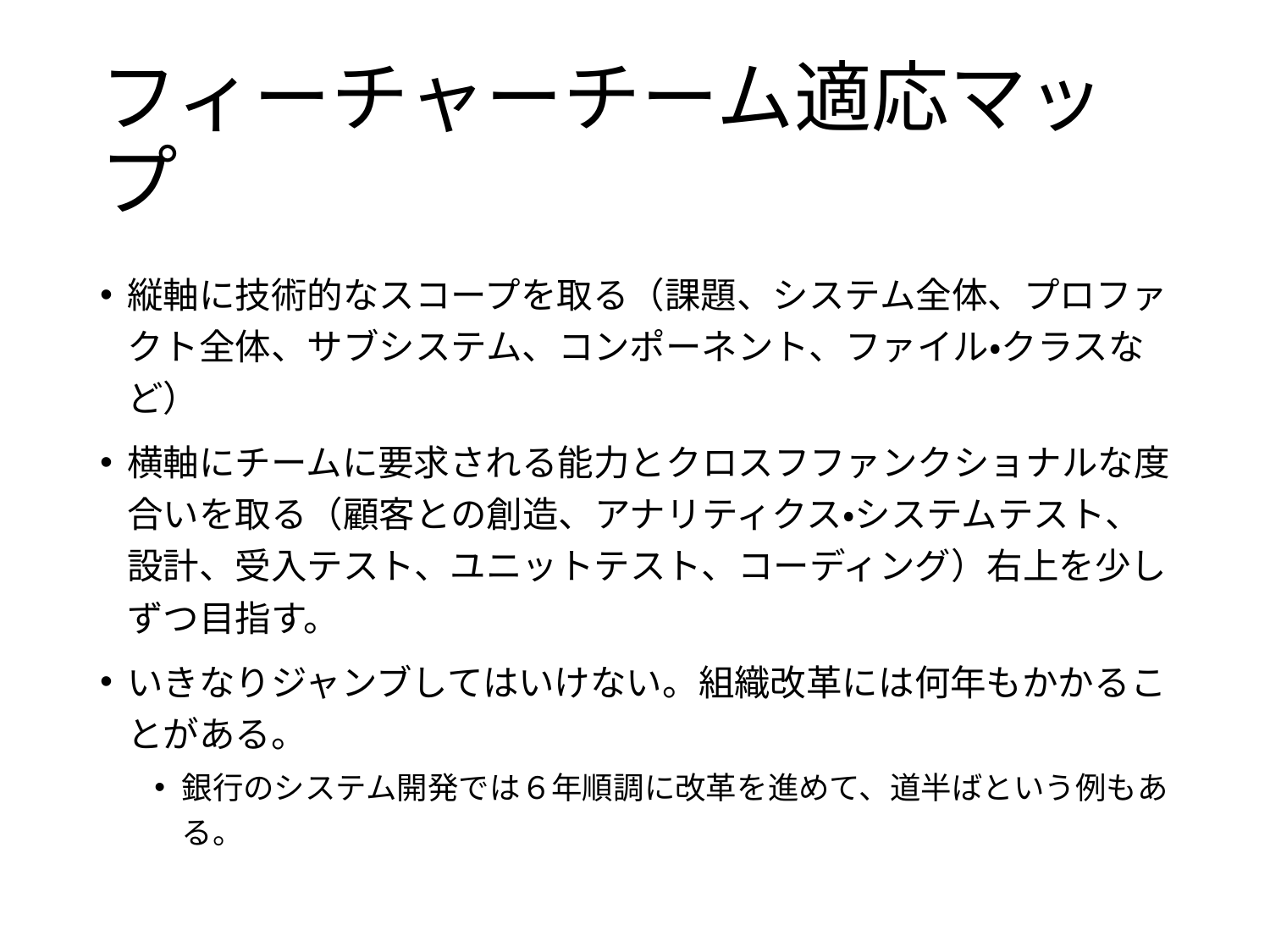

# フィーチャーチーム適応マップ
縦軸に技術的なスコープを取る（課題、システム全体、プロファクト全体、サブシステム、コンポーネント、ファイル・クラスなど）
横軸にチームに要求される能力とクロスフファンクショナルな度合いを取る（顧客との創造、アナリティクス・システムテスト、設計、受入テスト、ユニットテスト、コーディング）右上を少しずつ目指す。
いきなりジャンブしてはいけない。組織改革には何年もかかることがある。
銀行のシステム開発では６年順調に改革を進めて、道半ばという例もある。